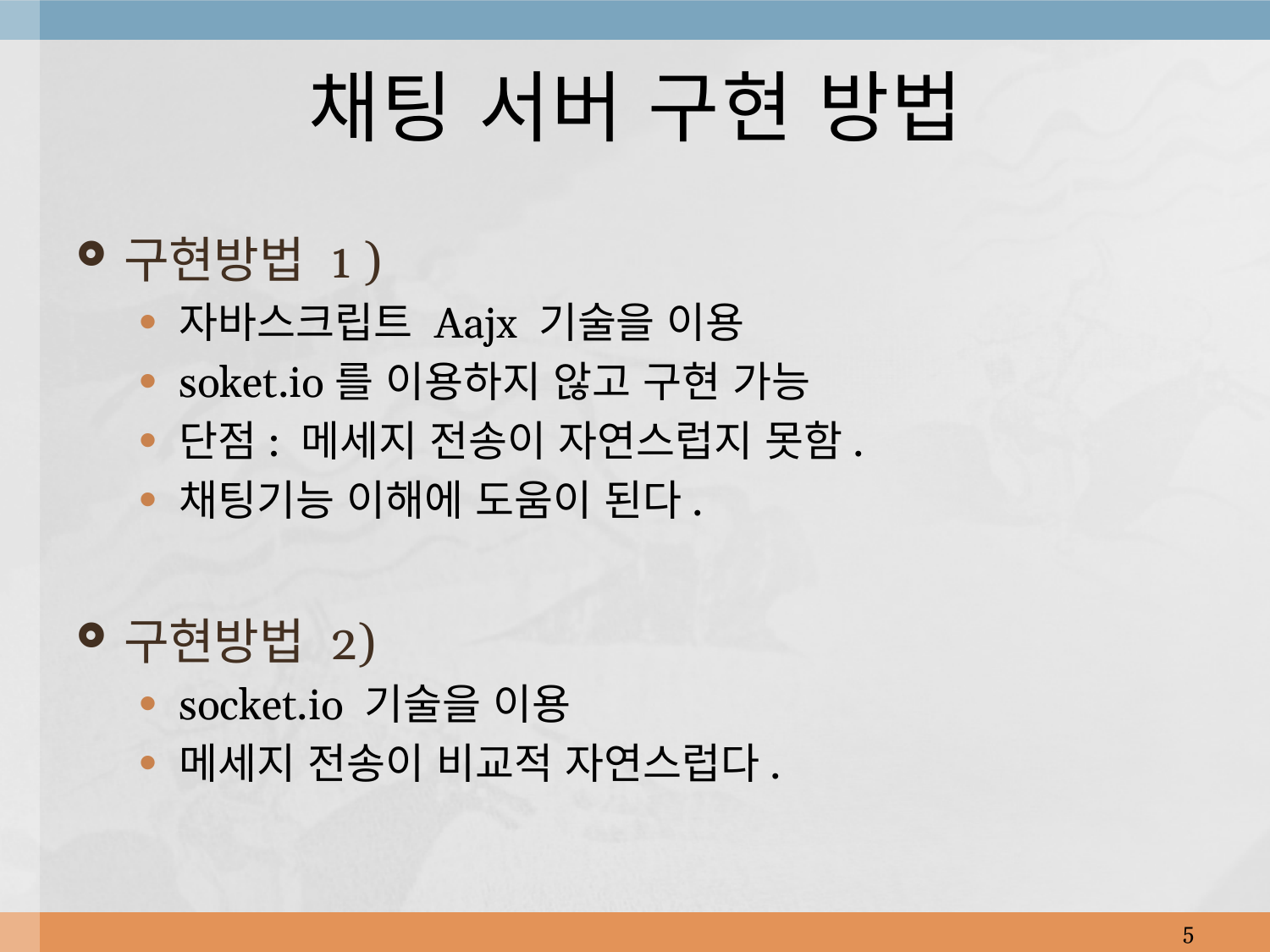

# 채팅 서버 구현 방법
구현방법 1 )
자바스크립트 Aajx 기술을 이용
soket.io를 이용하지 않고 구현 가능
단점: 메세지 전송이 자연스럽지 못함.
채팅기능 이해에 도움이 된다.

구현방법 2)
socket.io 기술을 이용
메세지 전송이 비교적 자연스럽다.
5